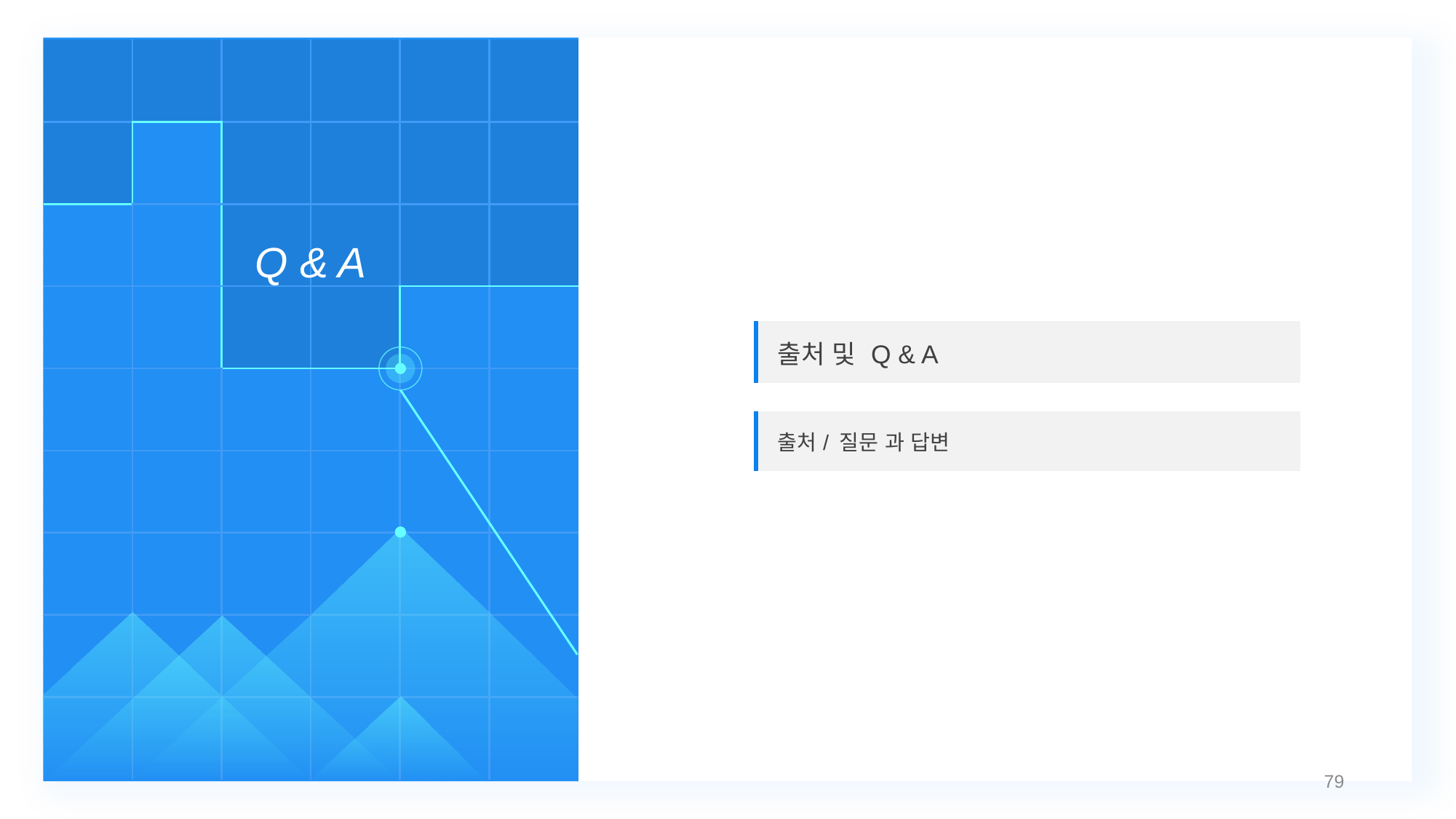

|  |  |  |  |  |  |
| --- | --- | --- | --- | --- | --- |
|  |  |  |  |  |  |
|  |  |  |  |  |  |
|  |  |  |  |  |  |
|  |  |  |  |  |  |
|  |  |  |  |  |  |
|  |  |  |  |  |  |
|  |  |  |  |  |  |
|  |  |  |  |  |  |
Q & A
| 출처 및 Q & A |
| --- |
|  |
| 출처/ 질문 과 답변 |

79